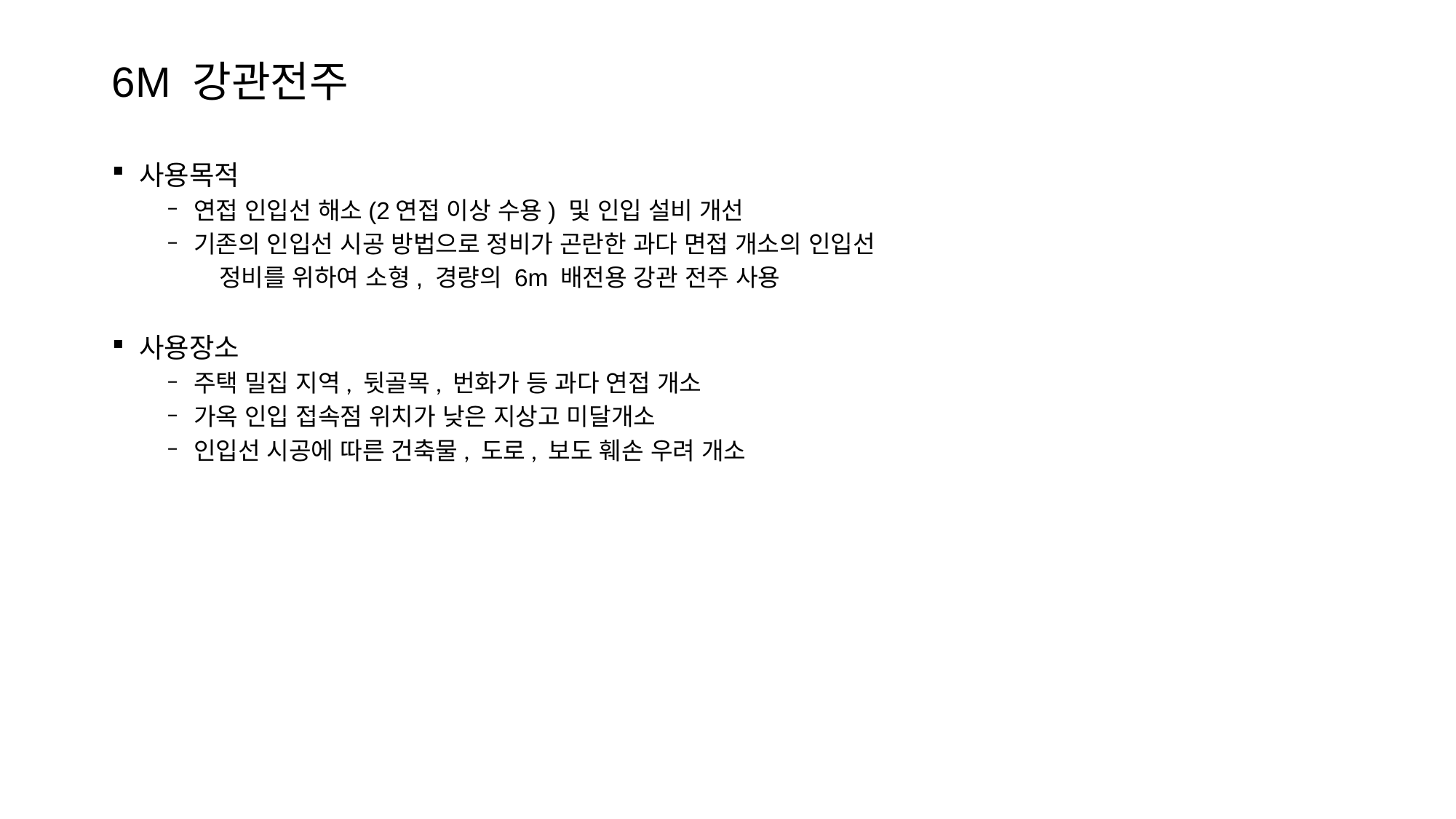

# 6M 강관전주
사용목적
연접 인입선 해소(2연접 이상 수용) 및 인입 설비 개선
기존의 인입선 시공 방법으로 정비가 곤란한 과다 면접 개소의 인입선
       정비를 위하여 소형, 경량의 6m 배전용 강관 전주 사용

사용장소
주택 밀집 지역, 뒷골목, 번화가 등 과다 연접 개소
가옥 인입 접속점 위치가 낮은 지상고 미달개소
인입선 시공에 따른 건축물, 도로, 보도 훼손 우려 개소